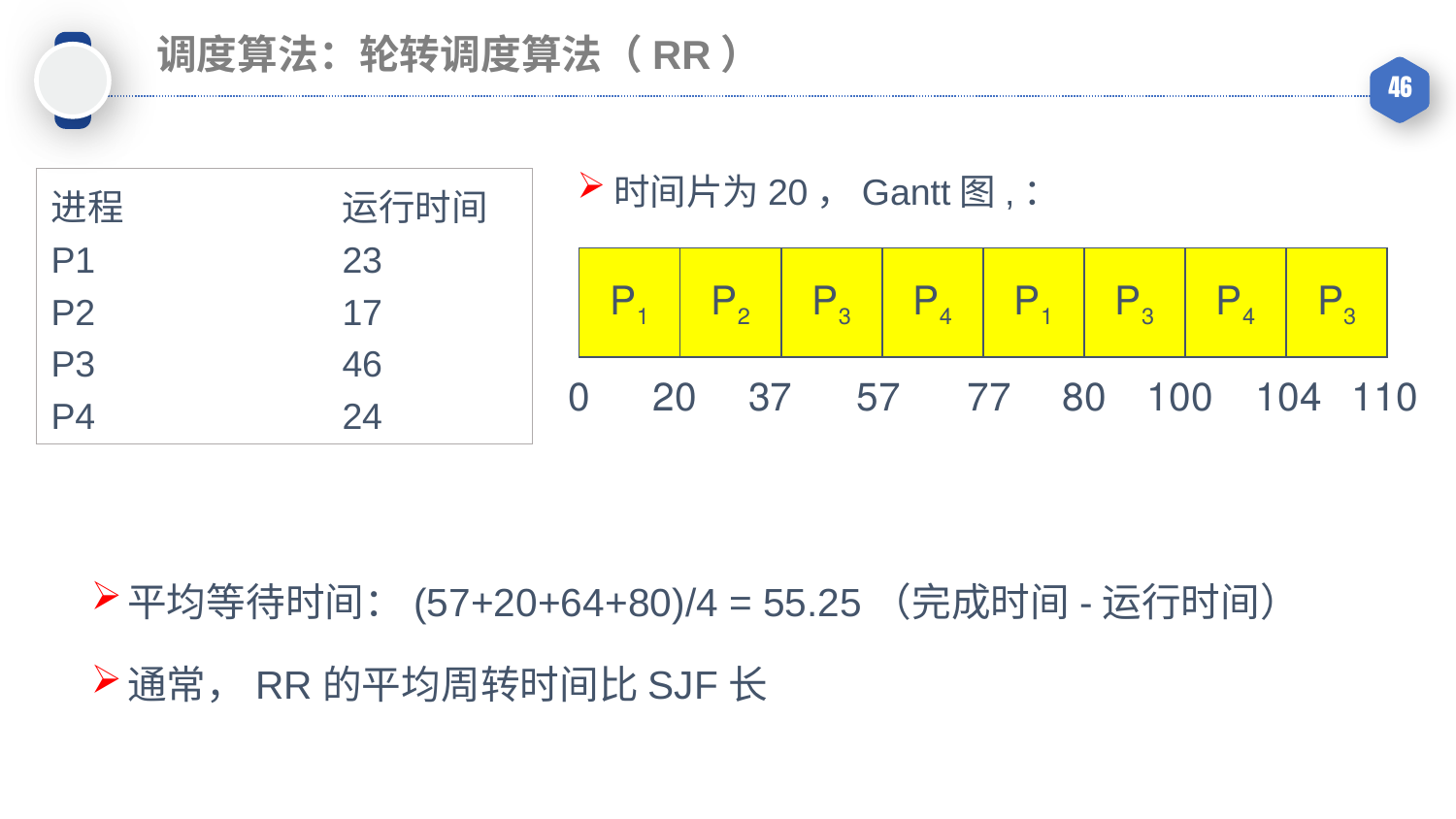

调度算法：轮转调度算法（RR）
时间片为20，Gantt图,：
进程		运行时间
P1		23
P2	 	17
P3		46
P4	 	24
P1
P2
P3
P4
P1
P3
P4
P3
80
100
104
110
0
20
37
57
77
平均等待时间：(57+20+64+80)/4 = 55.25（完成时间-运行时间）
通常，RR的平均周转时间比SJF长